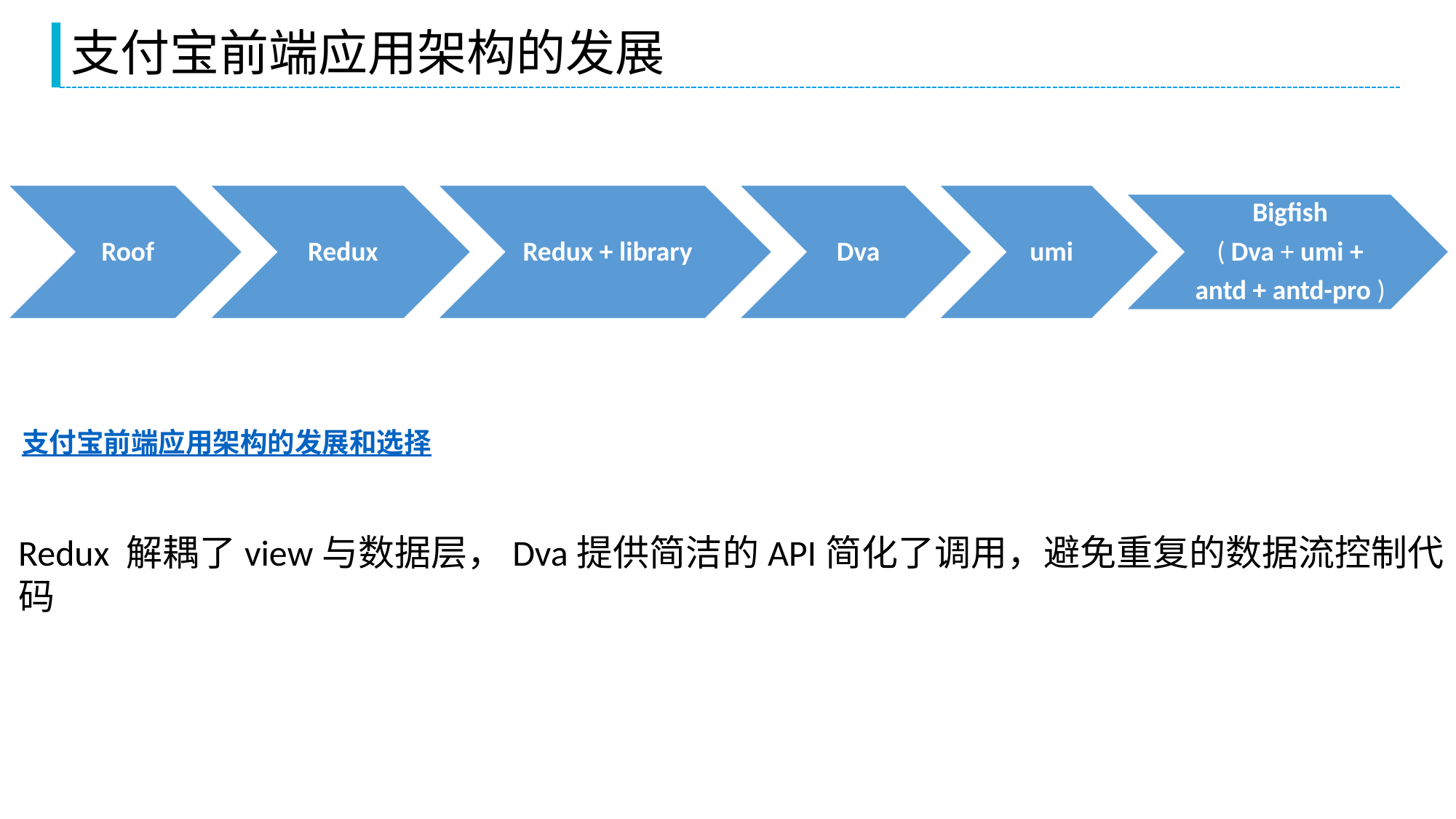

# 支付宝前端应用架构的发展
Roof
Redux
Redux + library
Dva
umi
Bigfish
( Dva + umi +
antd + antd-pro )
支付宝前端应用架构的发展和选择
Redux 解耦了view与数据层，Dva提供简洁的API简化了调用，避免重复的数据流控制代码